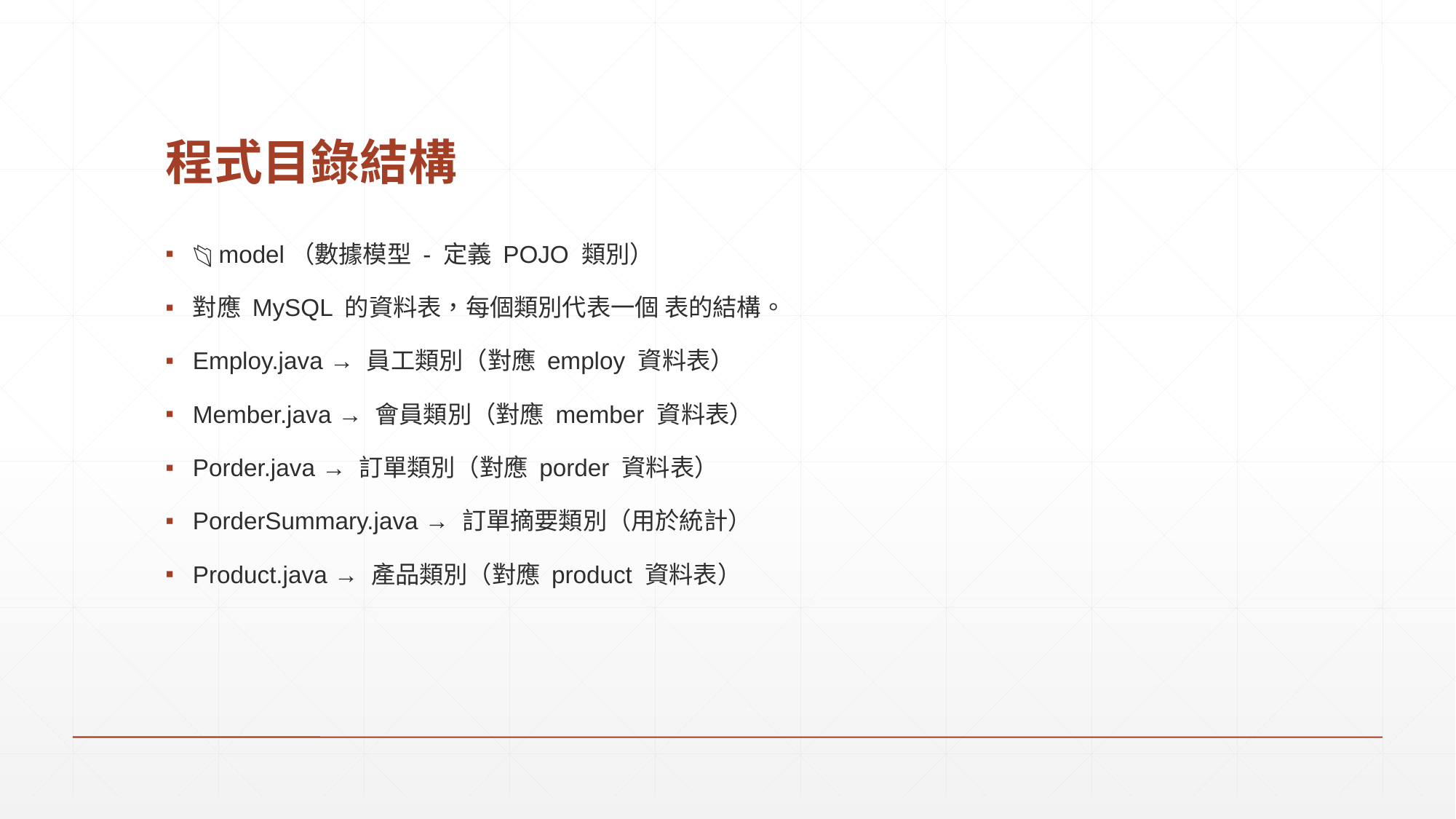

# 程式目錄結構
📂 model（數據模型 - 定義 POJO 類別）
對應 MySQL 的資料表，每個類別代表一個 表的結構。
Employ.java → 員工類別（對應 employ 資料表）
Member.java → 會員類別（對應 member 資料表）
Porder.java → 訂單類別（對應 porder 資料表）
PorderSummary.java → 訂單摘要類別（用於統計）
Product.java → 產品類別（對應 product 資料表）